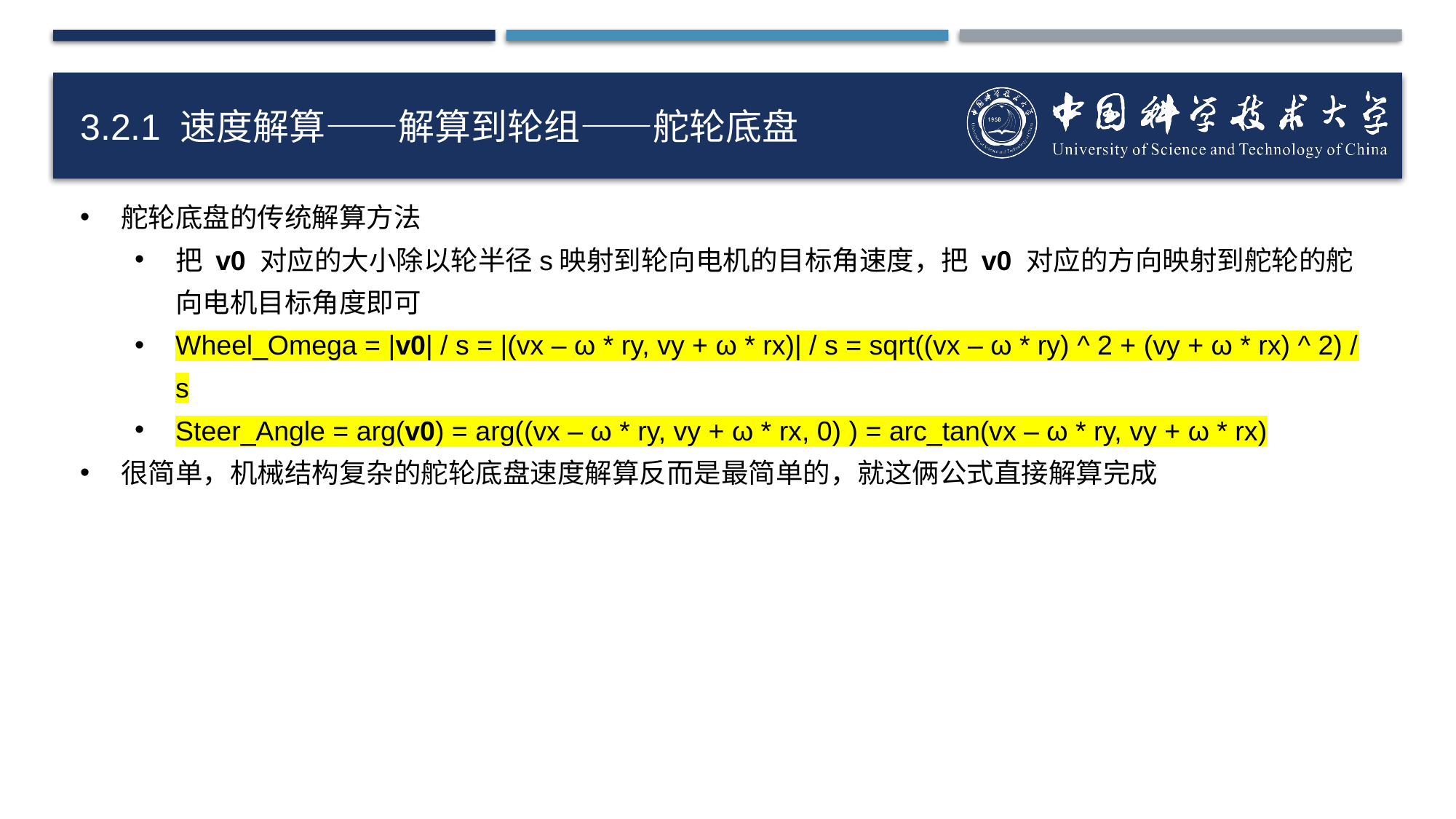

# 3.2.1 速度解算——解算到轮组——舵轮底盘
舵轮底盘的传统解算方法
把 v0 对应的大小除以轮半径s映射到轮向电机的目标角速度，把 v0 对应的方向映射到舵轮的舵向电机目标角度即可
Wheel_Omega = |v0| / s = |(vx – ω * ry, vy + ω * rx)| / s = sqrt((vx – ω * ry) ^ 2 + (vy + ω * rx) ^ 2) / s
Steer_Angle = arg(v0) = arg((vx – ω * ry, vy + ω * rx, 0) ) = arc_tan(vx – ω * ry, vy + ω * rx)
很简单，机械结构复杂的舵轮底盘速度解算反而是最简单的，就这俩公式直接解算完成